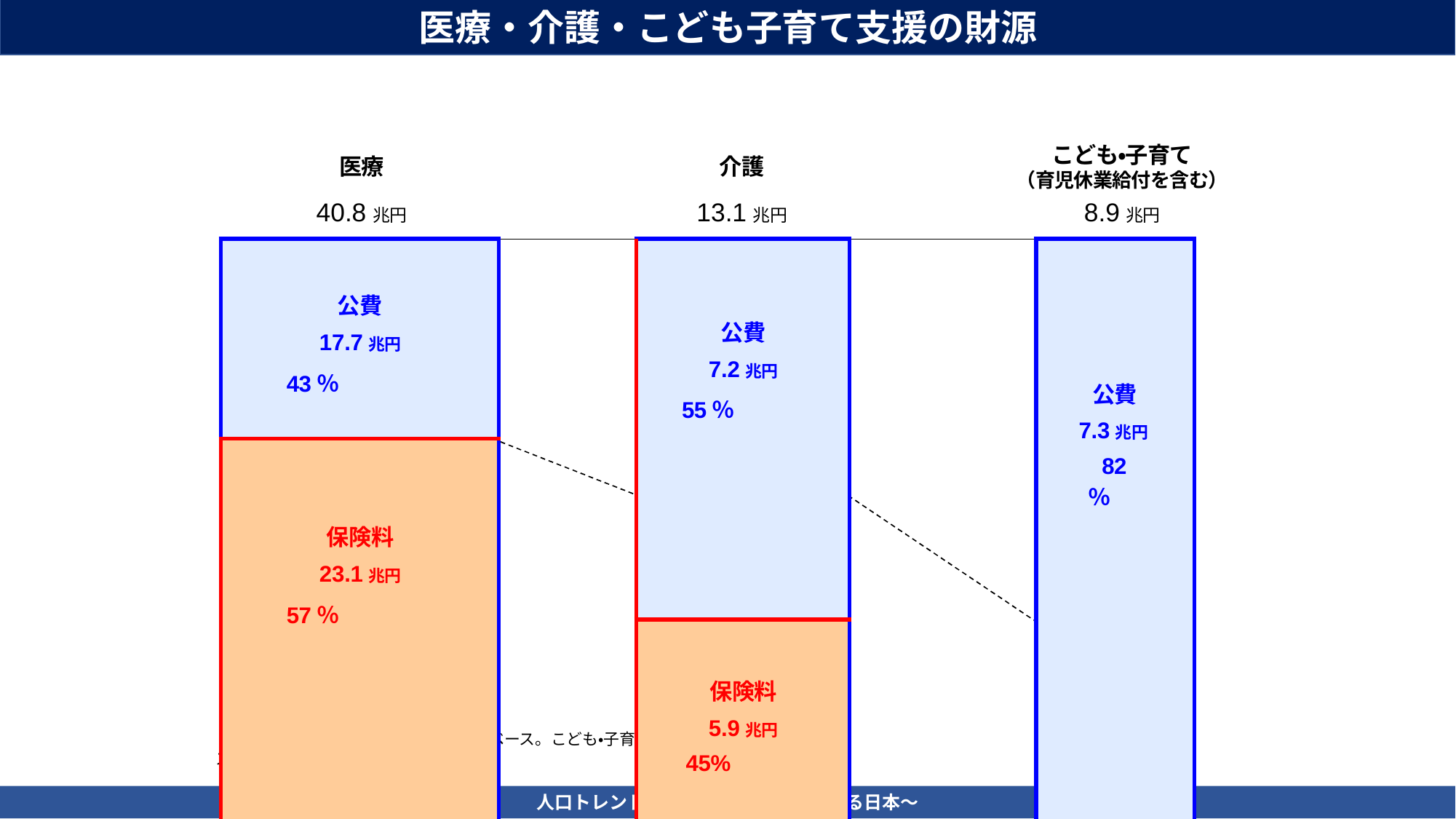

医療・介護・こども子育て支援の財源
医療
40.8兆円
介護
13.1兆円
こども・子育て
（育児休業給付を含む）
8.9兆円
| 公費 17.7兆円 43％ |  | 公費 7.2兆円 55％ |  | 公費 7.3兆円 82％ |
| --- | --- | --- | --- | --- |
| 保険料 23.1兆円 57％ |  |  |  |  |
|  |  | 保険料 5.9兆円 45% |  |  |
|  |  |  |  | 事業主拠出金 0.8兆円 9％ |
|  |  |  |  | 雇用保険料 0.8兆円 9％ |

（注）医療・介護は令和４年度当初予算ベース。こども・子育ては令和５年度当初予算ベース。
人口トレンド～減速する世界、縮小する日本～